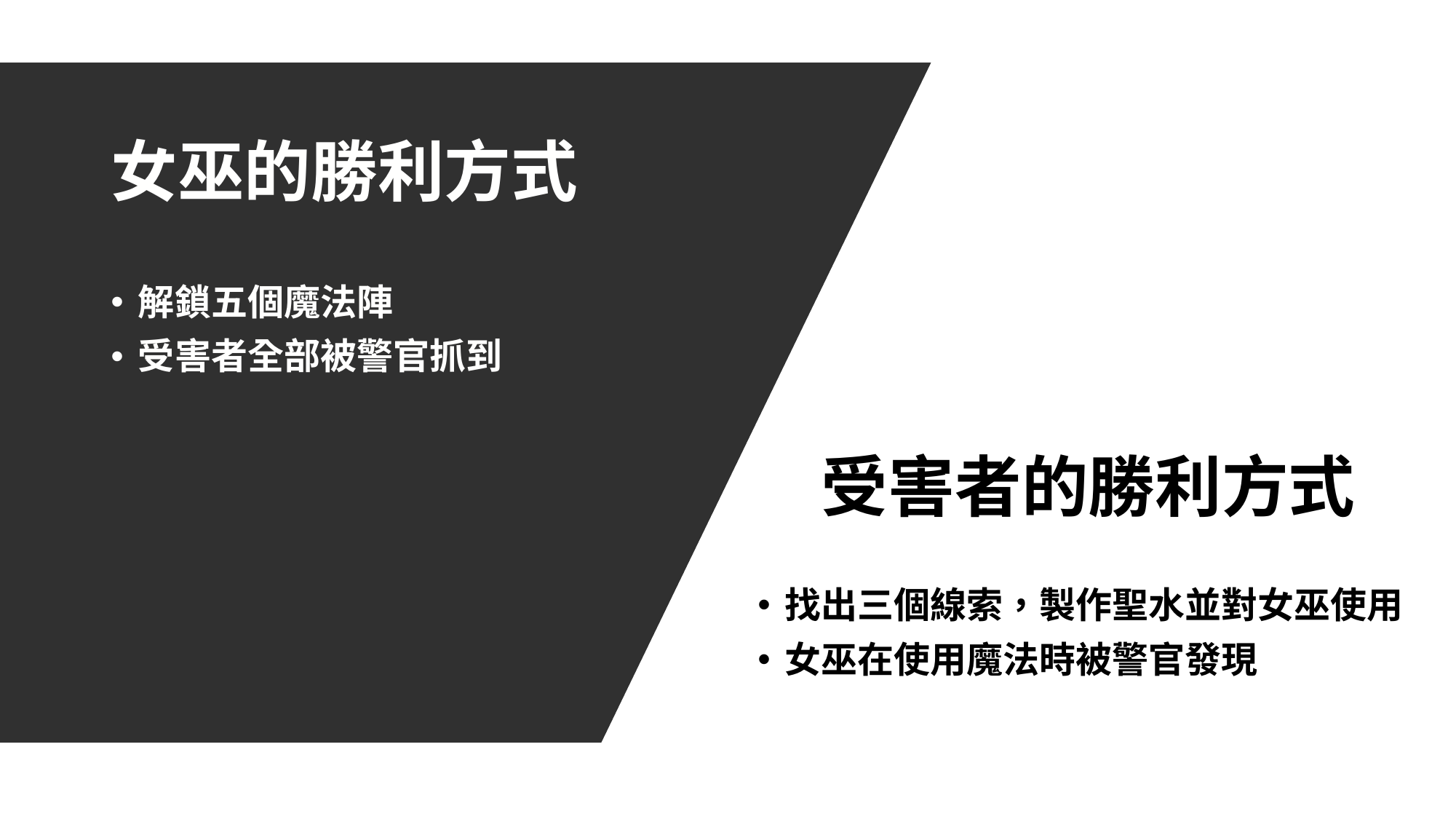

# 女巫的勝利方式
解鎖五個魔法陣
受害者全部被警官抓到
受害者的勝利方式
找出三個線索，製作聖水並對女巫使用
女巫在使用魔法時被警官發現